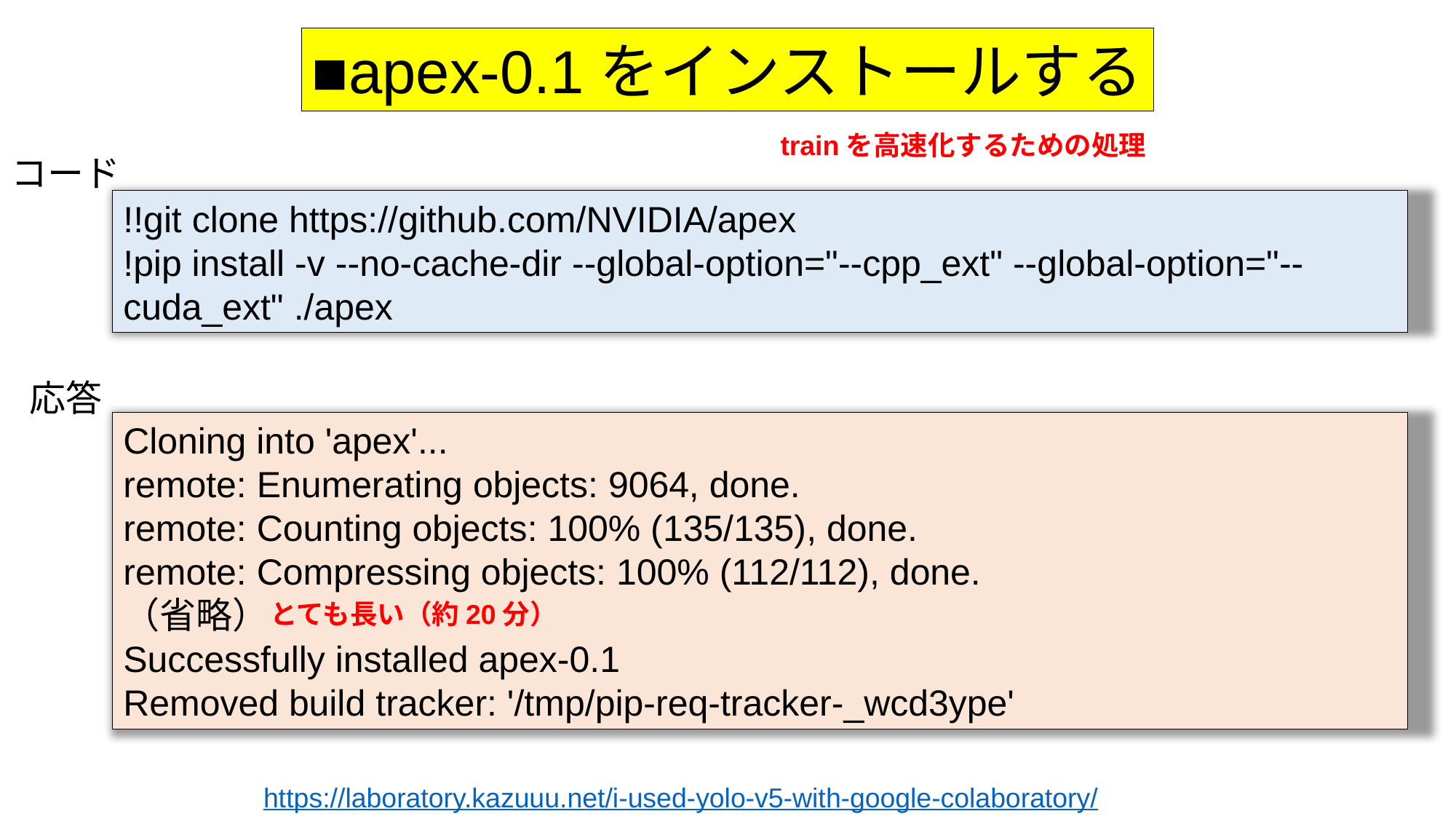

■apex-0.1をインストールする
trainを高速化するための処理
コード
!!git clone https://github.com/NVIDIA/apex
!pip install -v --no-cache-dir --global-option="--cpp_ext" --global-option="--cuda_ext" ./apex
応答
Cloning into 'apex'...
remote: Enumerating objects: 9064, done.
remote: Counting objects: 100% (135/135), done.
remote: Compressing objects: 100% (112/112), done.
（省略）
Successfully installed apex-0.1
Removed build tracker: '/tmp/pip-req-tracker-_wcd3ype'
とても長い（約20分）
https://laboratory.kazuuu.net/i-used-yolo-v5-with-google-colaboratory/